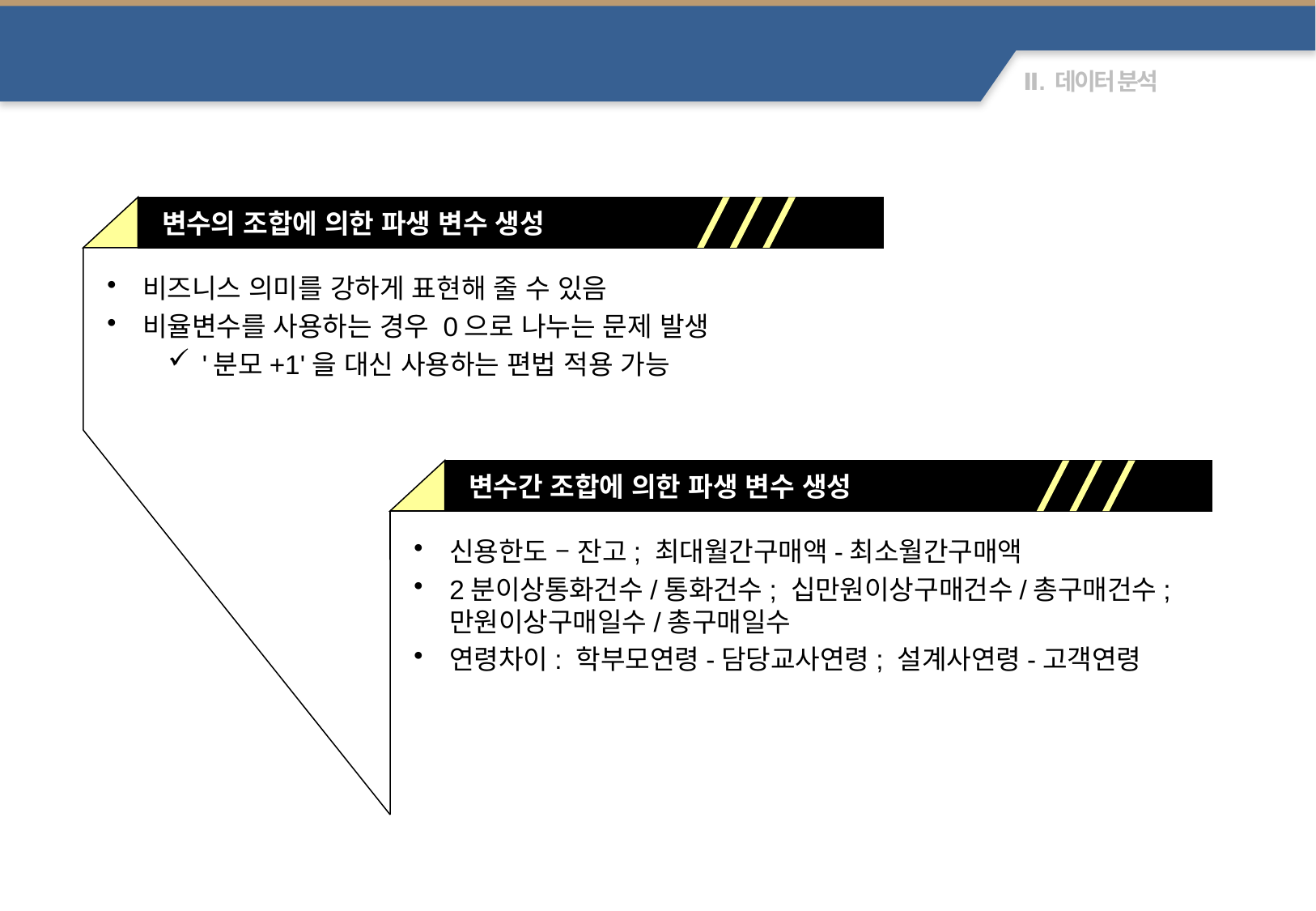

파생 변수 생성 ideas 1/3

변수의 조합에 의한 파생 변수 생성

비즈니스 의미를 강하게 표현해 줄 수 있음
비율변수를 사용하는 경우 0으로 나누는 문제 발생
'분모+1'을 대신 사용하는 편법 적용 가능

변수간 조합에 의한 파생 변수 생성

신용한도 – 잔고; 최대월간구매액-최소월간구매액
2분이상통화건수/통화건수; 십만원이상구매건수/총구매건수; 만원이상구매일수/총구매일수
연령차이: 학부모연령-담당교사연령; 설계사연령-고객연령